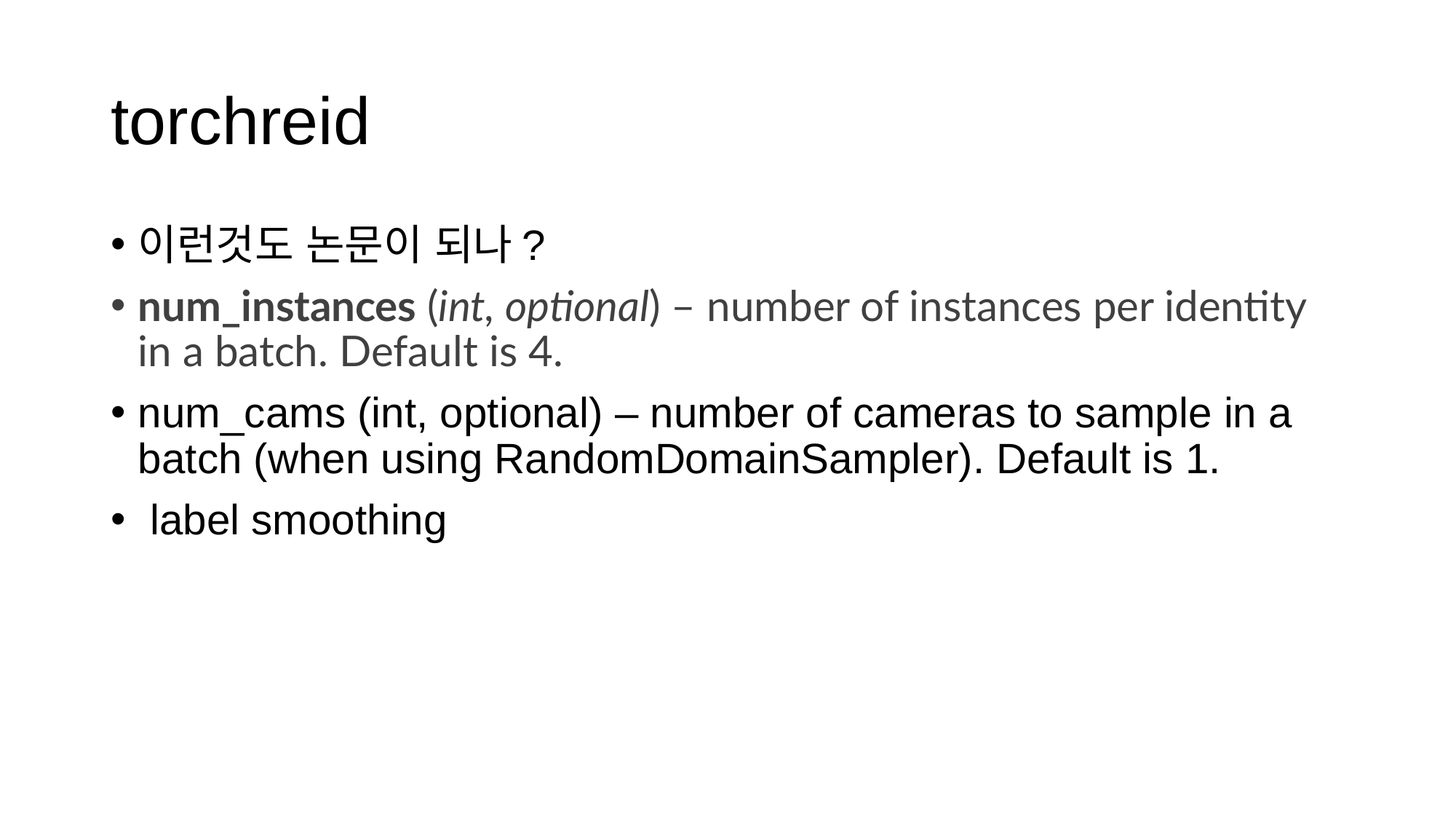

# torchreid
이런것도 논문이 되나?
num_instances (int, optional) – number of instances per identity in a batch. Default is 4.
num_cams (int, optional) – number of cameras to sample in a batch (when using RandomDomainSampler). Default is 1.
 label smoothing